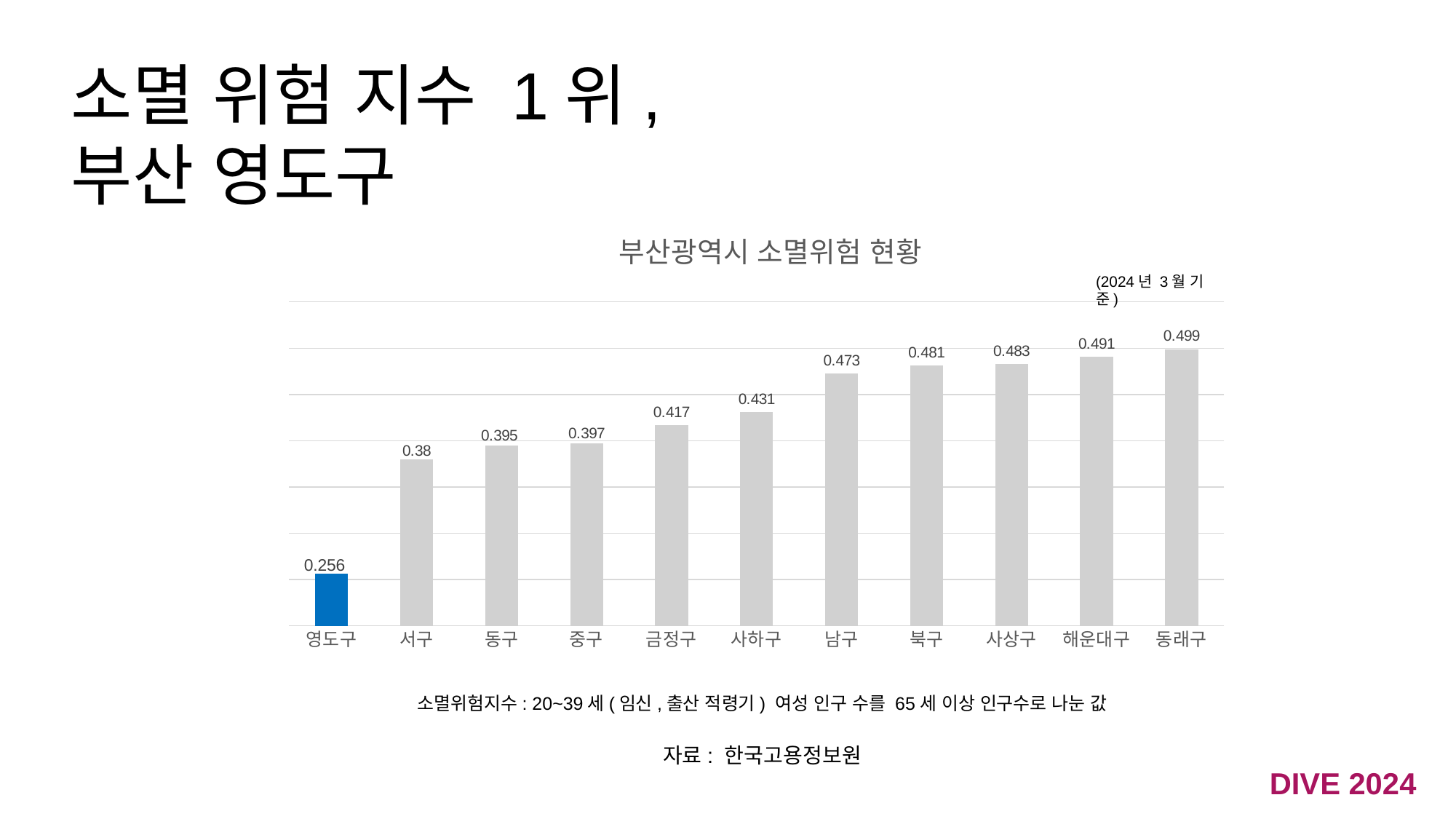

# 소멸 위험 지수 1위, 부산 영도구

### Chart: 부산광역시 소멸위험 현황

| Category | 계열 1 |
|---|---|
| 영도구 | 0.256 |
| 서구 | 0.38 |
| 동구 | 0.395 |
| 중구 | 0.397 |
| 금정구 | 0.417 |
| 사하구 | 0.431 |
| 남구 | 0.473 |
| 북구 | 0.481 |
| 사상구 | 0.483 |
| 해운대구 | 0.491 |
| 동래구 | 0.499 |
(2024년 3월 기준)
소멸위험지수: 20~39세(임신,출산 적령기) 여성 인구 수를 65세 이상 인구수로 나눈 값
자료: 한국고용정보원